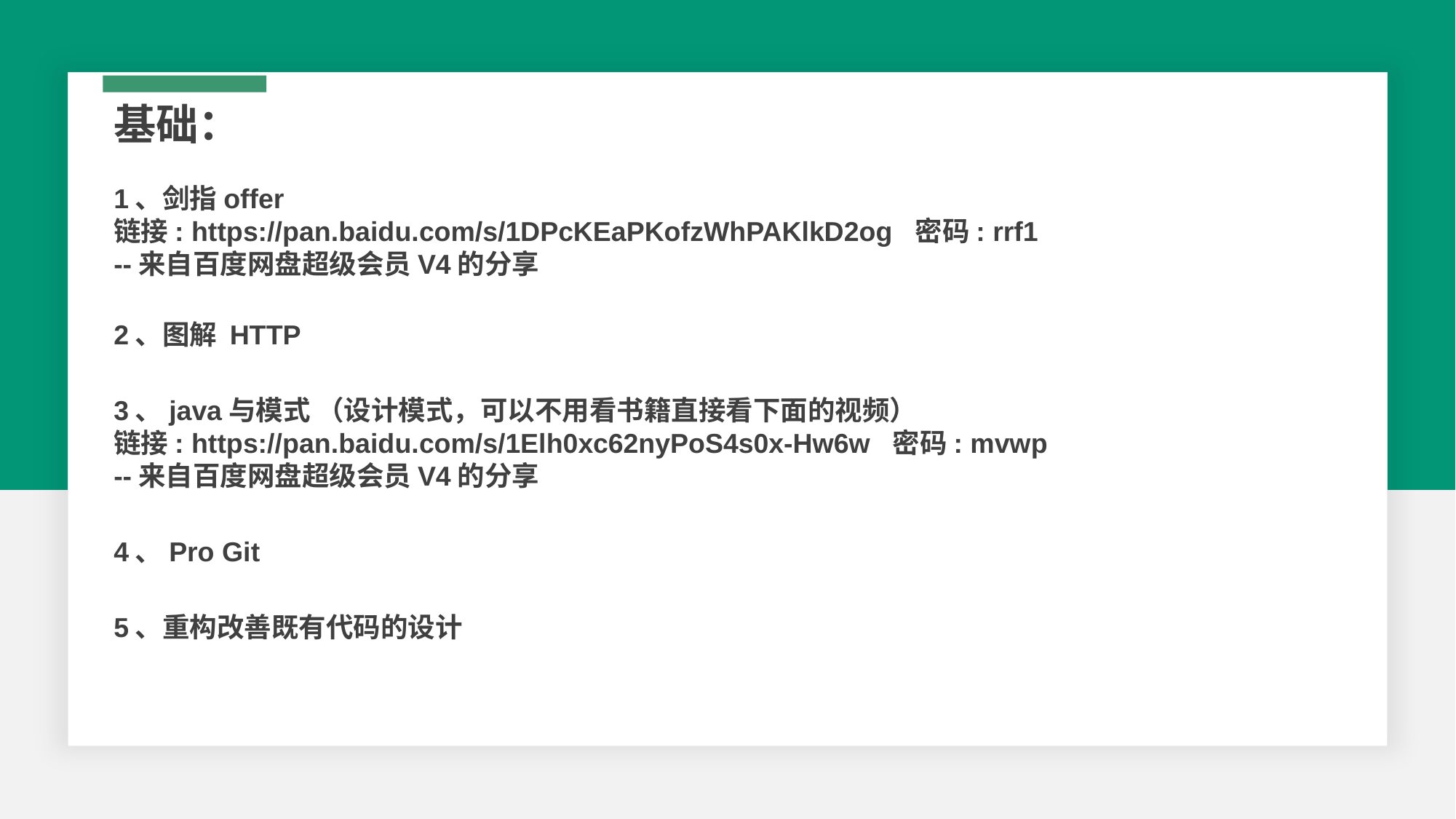

基础：
1、剑指offer
链接: https://pan.baidu.com/s/1DPcKEaPKofzWhPAKlkD2og  密码: rrf1
--来自百度网盘超级会员V4的分享
2、图解 HTTP
3、java与模式 （设计模式，可以不用看书籍直接看下面的视频）
链接: https://pan.baidu.com/s/1Elh0xc62nyPoS4s0x-Hw6w  密码: mvwp
--来自百度网盘超级会员V4的分享
4、Pro Git
5、重构改善既有代码的设计